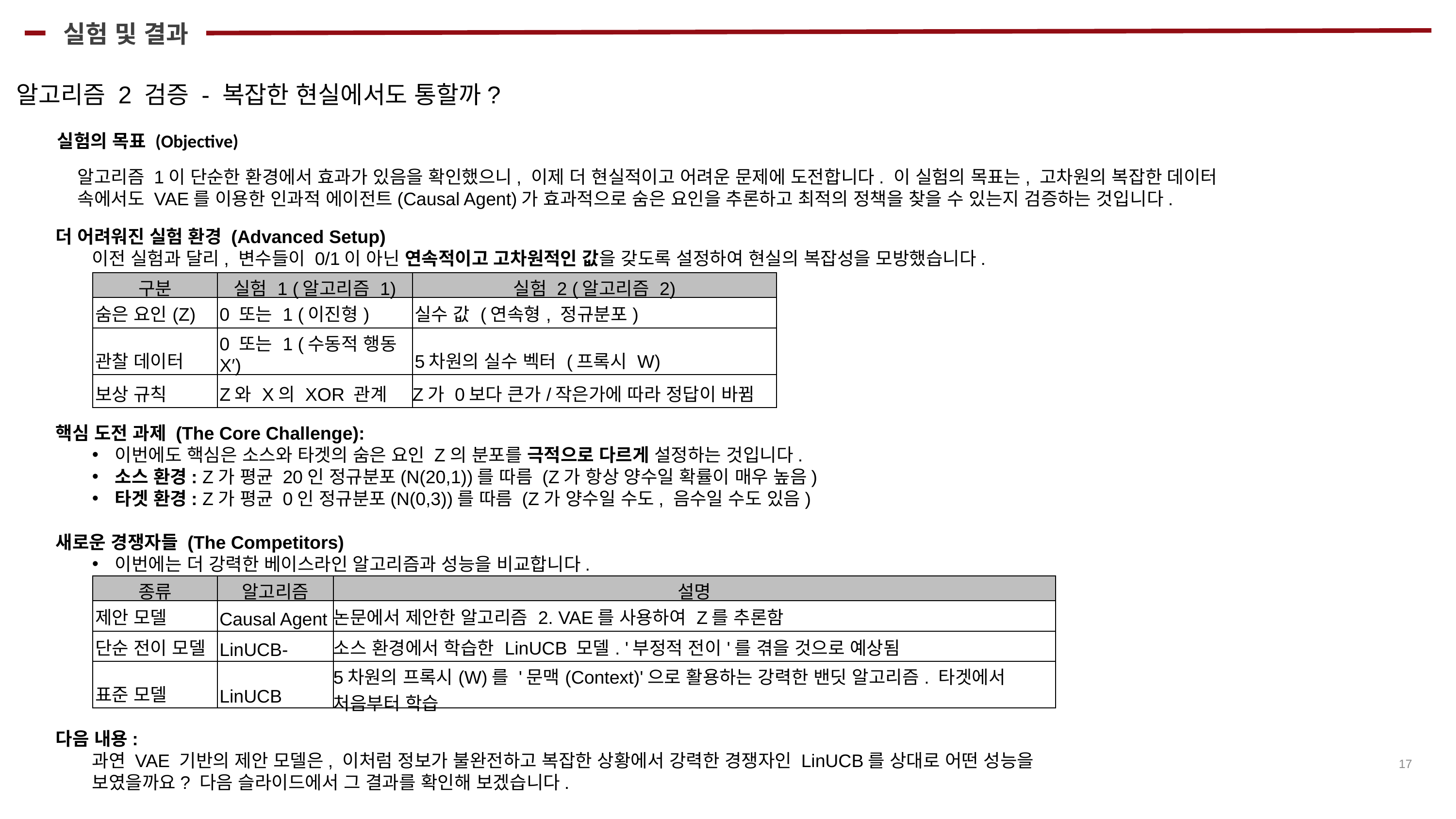

실험 및 결과
알고리즘 2 검증 - 복잡한 현실에서도 통할까?
실험의 목표 (Objective)
알고리즘 1이 단순한 환경에서 효과가 있음을 확인했으니, 이제 더 현실적이고 어려운 문제에 도전합니다. 이 실험의 목표는, 고차원의 복잡한 데이터 속에서도 VAE를 이용한 인과적 에이전트(Causal Agent)가 효과적으로 숨은 요인을 추론하고 최적의 정책을 찾을 수 있는지 검증하는 것입니다.
더 어려워진 실험 환경 (Advanced Setup)
이전 실험과 달리, 변수들이 0/1이 아닌 연속적이고 고차원적인 값을 갖도록 설정하여 현실의 복잡성을 모방했습니다.

핵심 도전 과제 (The Core Challenge):
이번에도 핵심은 소스와 타겟의 숨은 요인 Z의 분포를 극적으로 다르게 설정하는 것입니다.
소스 환경: Z가 평균 20인 정규분포(N(20,1))를 따름 (Z가 항상 양수일 확률이 매우 높음)
타겟 환경: Z가 평균 0인 정규분포(N(0,3))를 따름 (Z가 양수일 수도, 음수일 수도 있음)

새로운 경쟁자들 (The Competitors)
이번에는 더 강력한 베이스라인 알고리즘과 성능을 비교합니다.

다음 내용:
과연 VAE 기반의 제안 모델은, 이처럼 정보가 불완전하고 복잡한 상황에서 강력한 경쟁자인 LinUCB를 상대로 어떤 성능을 보였을까요? 다음 슬라이드에서 그 결과를 확인해 보겠습니다.
| 구분 | 실험 1 (알고리즘 1) | 실험 2 (알고리즘 2) |
| --- | --- | --- |
| 숨은 요인(Z) | 0 또는 1 (이진형) | 실수 값 (연속형, 정규분포) |
| 관찰 데이터 | 0 또는 1 (수동적 행동 X′) | 5차원의 실수 벡터 (프록시 W) |
| 보상 규칙 | Z와 X의 XOR 관계 | Z가 0보다 큰가/작은가에 따라 정답이 바뀜 |
| 종류 | 알고리즘 | 설명 |
| --- | --- | --- |
| 제안 모델 | Causal Agent | 논문에서 제안한 알고리즘 2. VAE를 사용하여 Z를 추론함 |
| 단순 전이 모델 | LinUCB- | 소스 환경에서 학습한 LinUCB 모델. '부정적 전이'를 겪을 것으로 예상됨 |
| 표준 모델 | LinUCB | 5차원의 프록시(W)를 '문맥(Context)'으로 활용하는 강력한 밴딧 알고리즘. 타겟에서 처음부터 학습 |
17